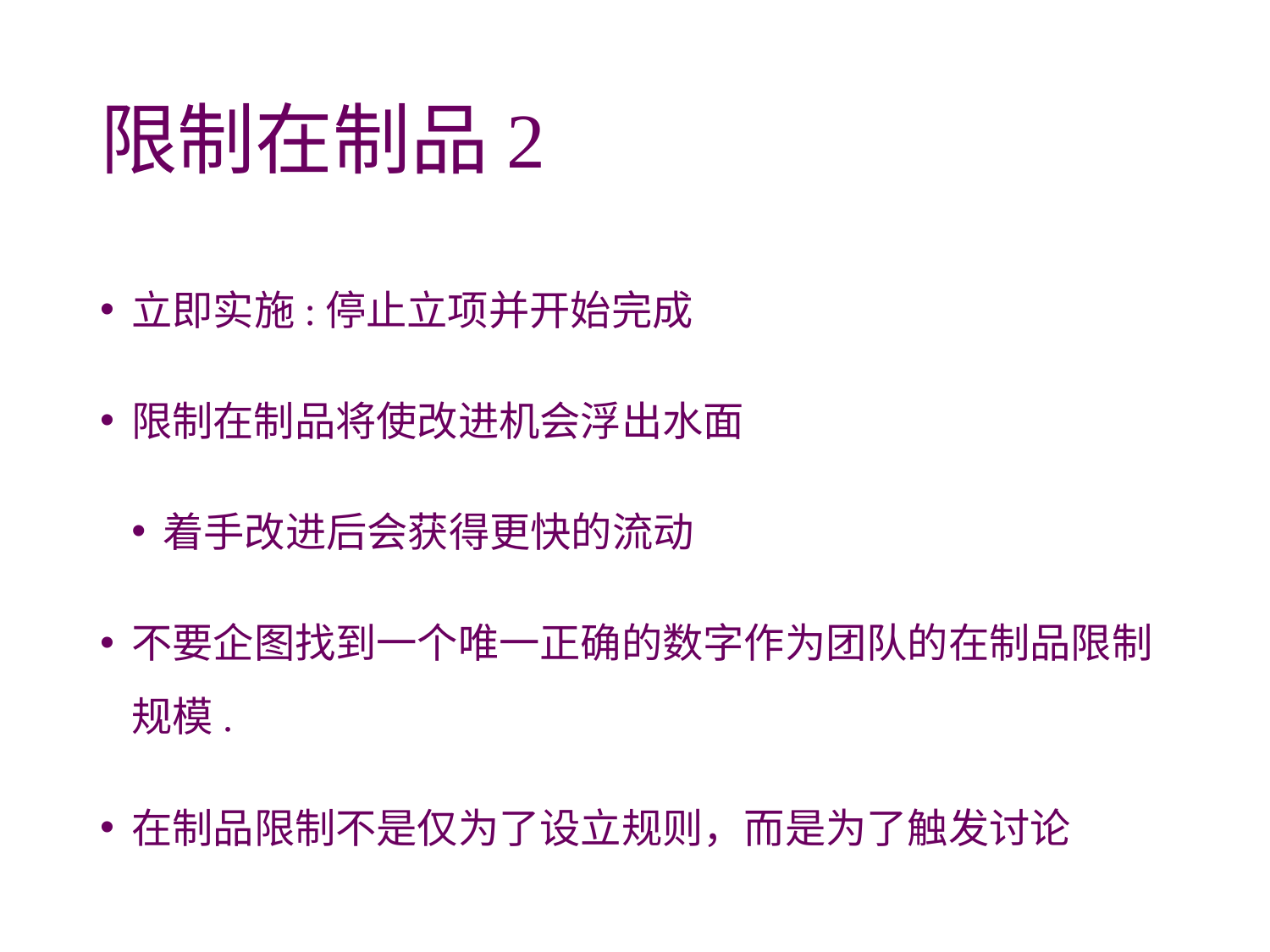

# 限制在制品2
立即实施:停止立项并开始完成
限制在制品将使改进机会浮出水面
着手改进后会获得更快的流动
不要企图找到一个唯一正确的数字作为团队的在制品限制规模.
在制品限制不是仅为了设立规则，而是为了触发讨论